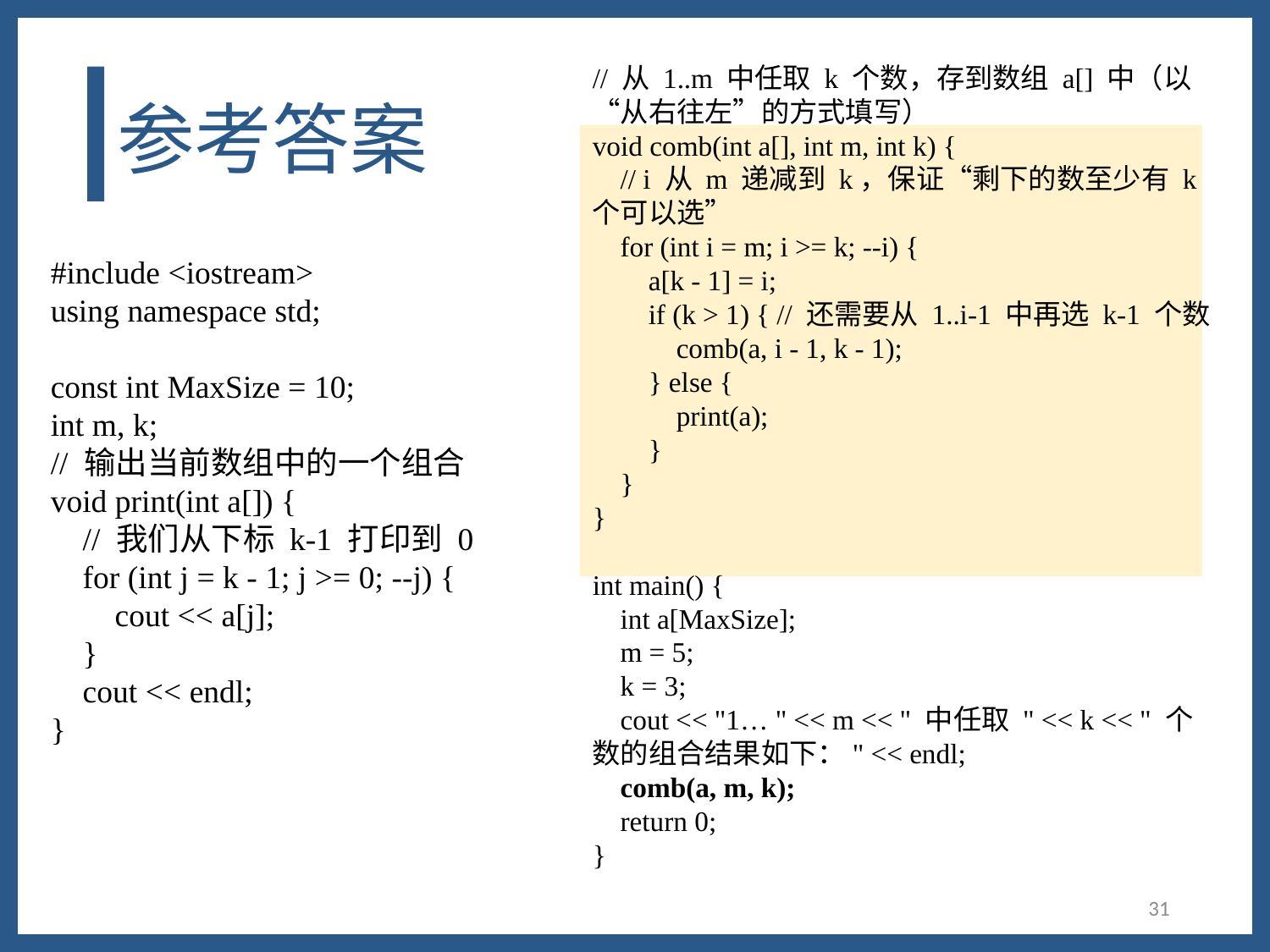

# 参考答案
// 从 1..m 中任取 k 个数，存到数组 a[] 中（以“从右往左”的方式填写）
void comb(int a[], int m, int k) {
    // i 从 m 递减到 k，保证“剩下的数至少有 k 个可以选”
    for (int i = m; i >= k; --i) {
        a[k - 1] = i;
        if (k > 1) { // 还需要从 1..i-1 中再选 k-1 个数
            comb(a, i - 1, k - 1);
        } else {
            print(a);
        }
    }
}

int main() {
    int a[MaxSize];
    m = 5;
    k = 3;
    cout << "1… " << m << " 中任取 " << k << " 个数的组合结果如下：" << endl;
    comb(a, m, k);
    return 0;
}

#include <iostream>
using namespace std;

const int MaxSize = 10;
int m, k;
// 输出当前数组中的一个组合
void print(int a[]) {
    // 我们从下标 k-1 打印到 0
    for (int j = k - 1; j >= 0; --j) {
        cout << a[j];
    }
    cout << endl;
}
31